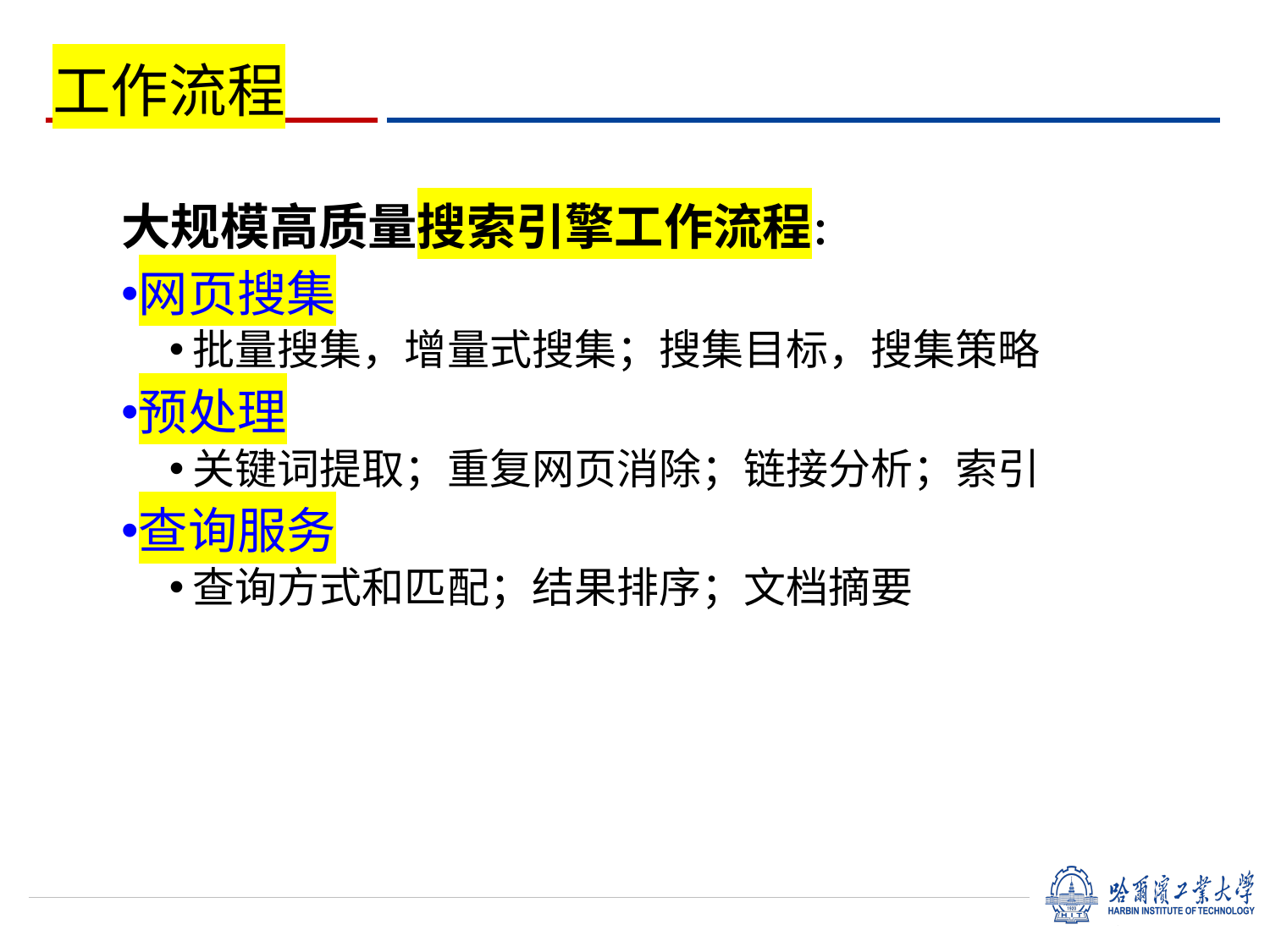

工作流程
大规模高质量搜索引擎工作流程：
网页搜集
批量搜集，增量式搜集；搜集目标，搜集策略
预处理
关键词提取；重复网页消除；链接分析；索引
查询服务
查询方式和匹配；结果排序；文档摘要